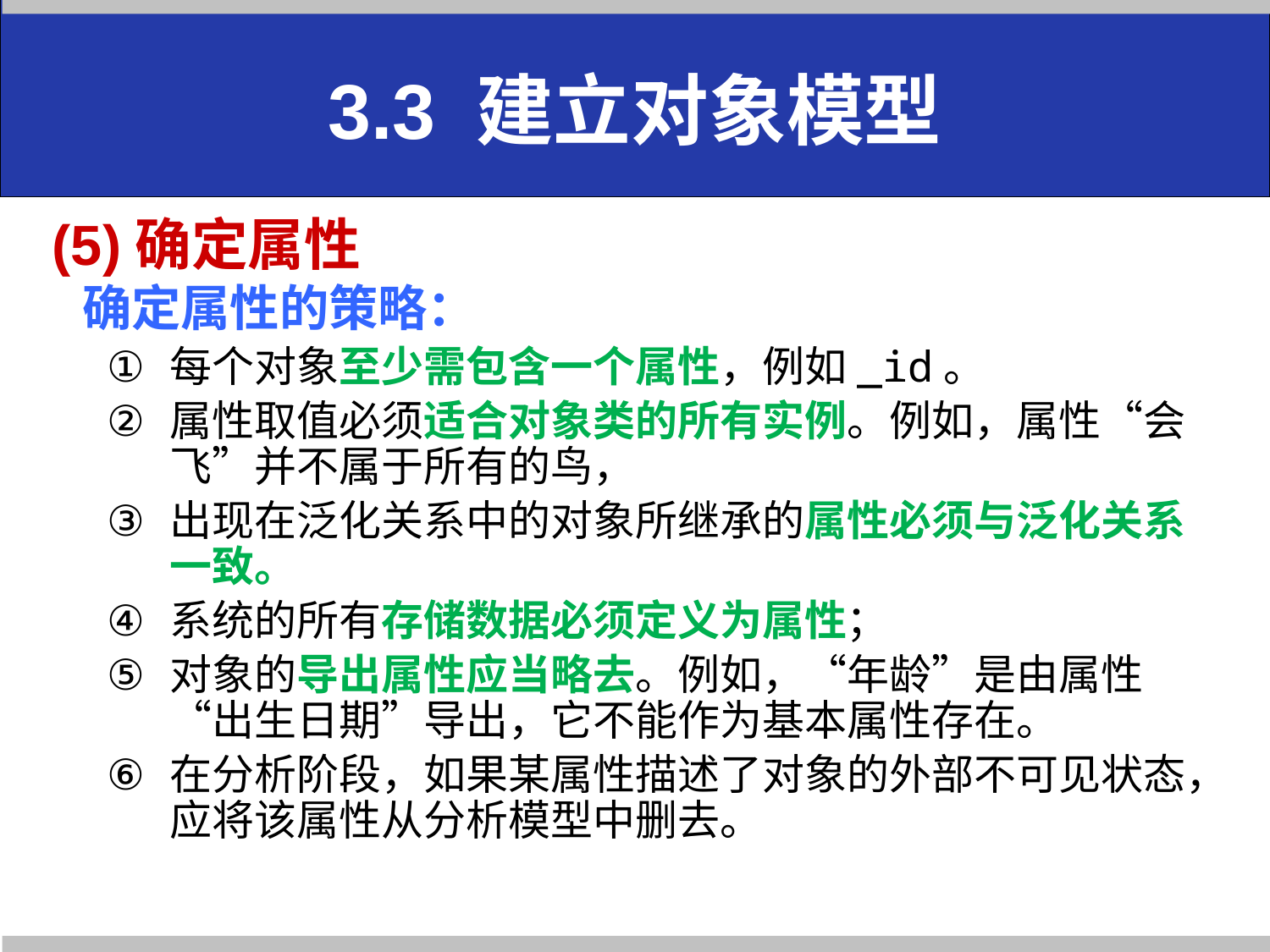

# 3.3 建立对象模型
(5)确定属性
确定属性的策略：
每个对象至少需包含一个属性，例如_id。
属性取值必须适合对象类的所有实例。例如，属性“会飞”并不属于所有的鸟，
出现在泛化关系中的对象所继承的属性必须与泛化关系一致。
系统的所有存储数据必须定义为属性；
对象的导出属性应当略去。例如，“年龄”是由属性“出生日期”导出，它不能作为基本属性存在。
在分析阶段，如果某属性描述了对象的外部不可见状态，应将该属性从分析模型中删去。
196